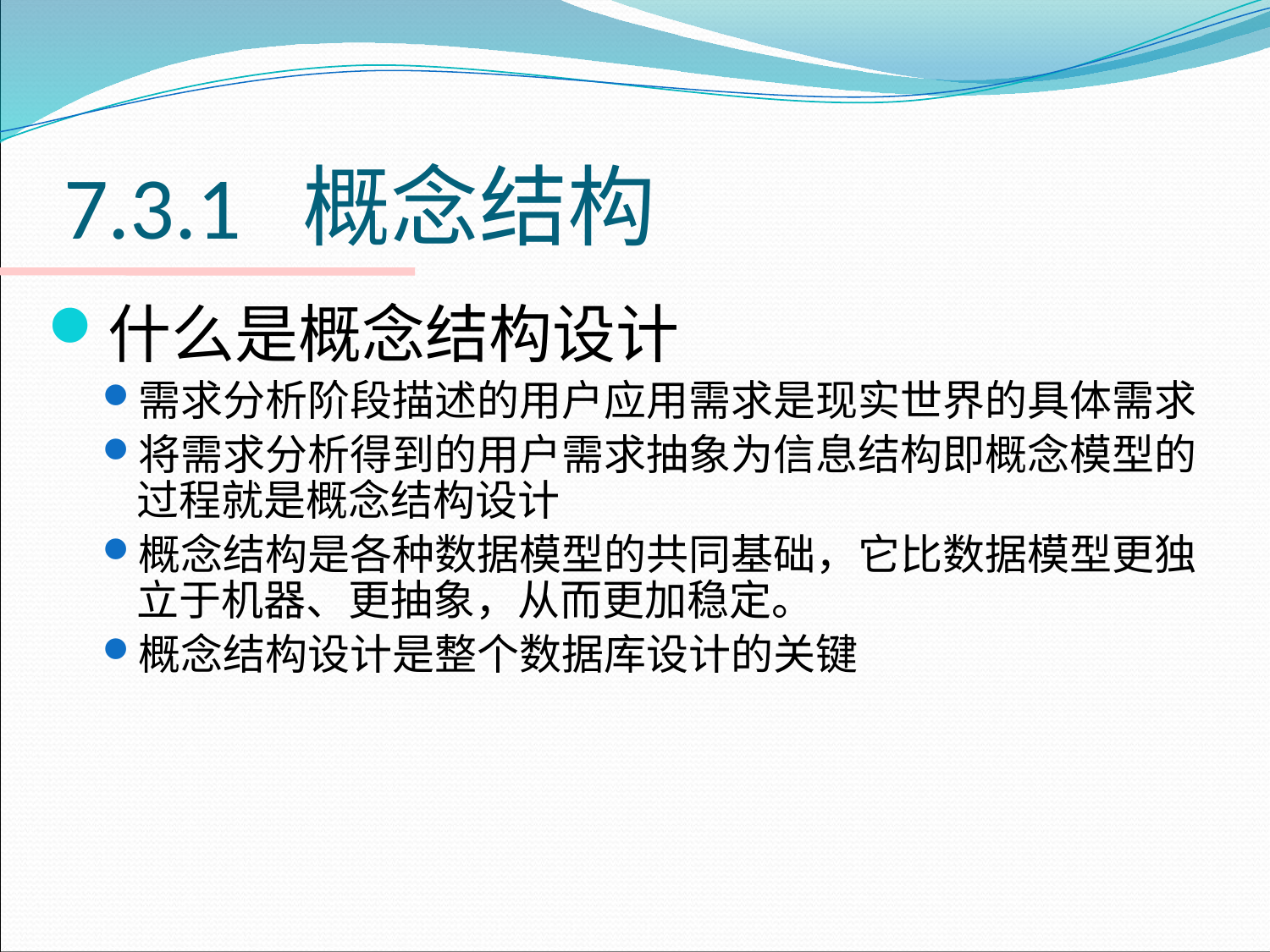

# 7.3.1  概念结构
什么是概念结构设计
需求分析阶段描述的用户应用需求是现实世界的具体需求
将需求分析得到的用户需求抽象为信息结构即概念模型的过程就是概念结构设计
概念结构是各种数据模型的共同基础，它比数据模型更独立于机器、更抽象，从而更加稳定。
概念结构设计是整个数据库设计的关键

696